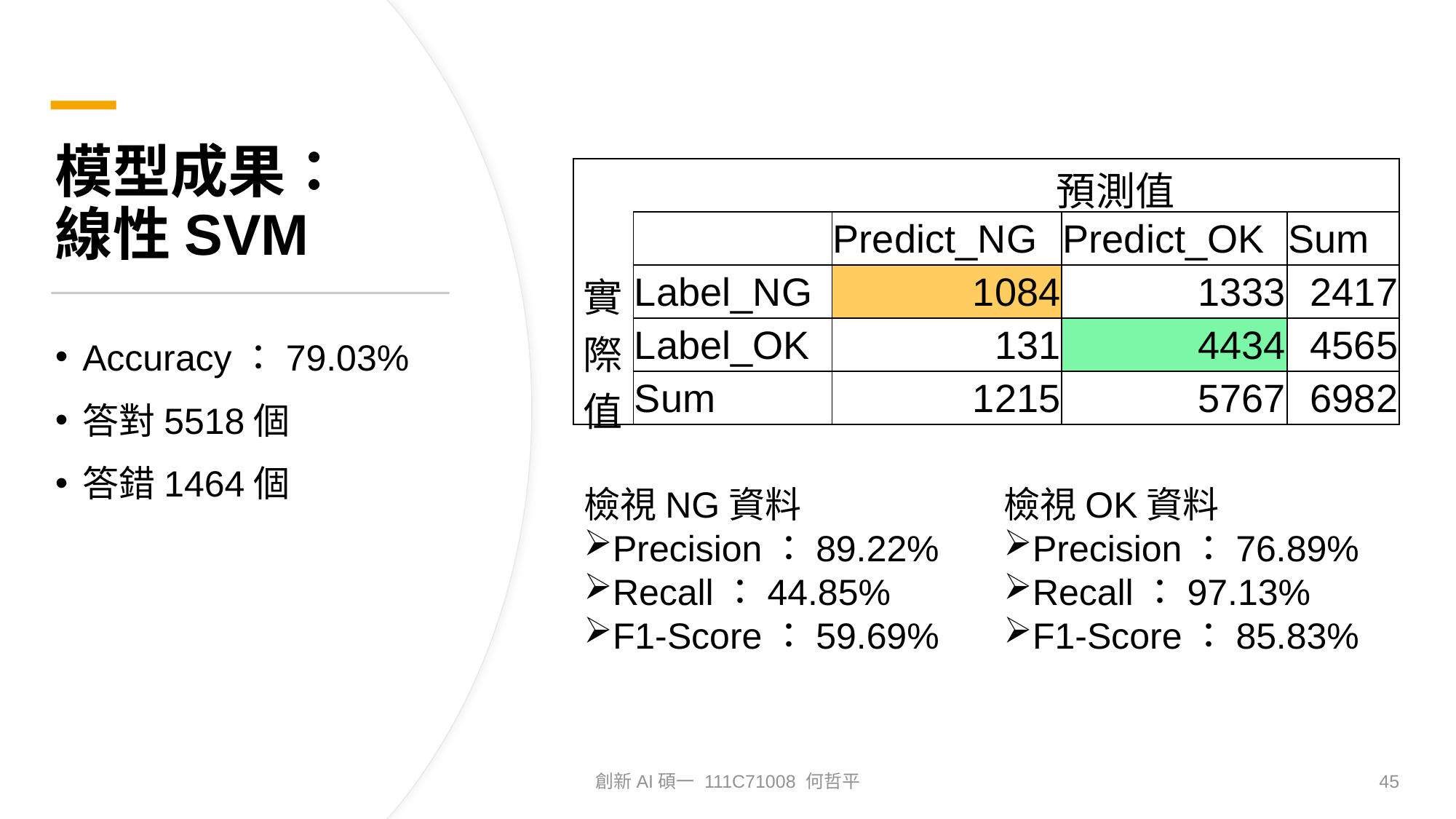

# 模型成果： 線性SVM
|  |  | 預測值 |  |  |
| --- | --- | --- | --- | --- |
|  |  | Predict\_NG | Predict\_OK | Sum |
| 實 際 值 | Label\_NG | 1084 | 1333 | 2417 |
|  | Label\_OK | 131 | 4434 | 4565 |
|  | Sum | 1215 | 5767 | 6982 |

Accuracy：79.03%
答對5518個
答錯1464個
檢視NG資料
Precision：89.22%
Recall：44.85%
F1-Score：59.69%
檢視OK資料
Precision：76.89%
Recall：97.13%
F1-Score：85.83%

創新AI碩一 111C71008 何哲平
45